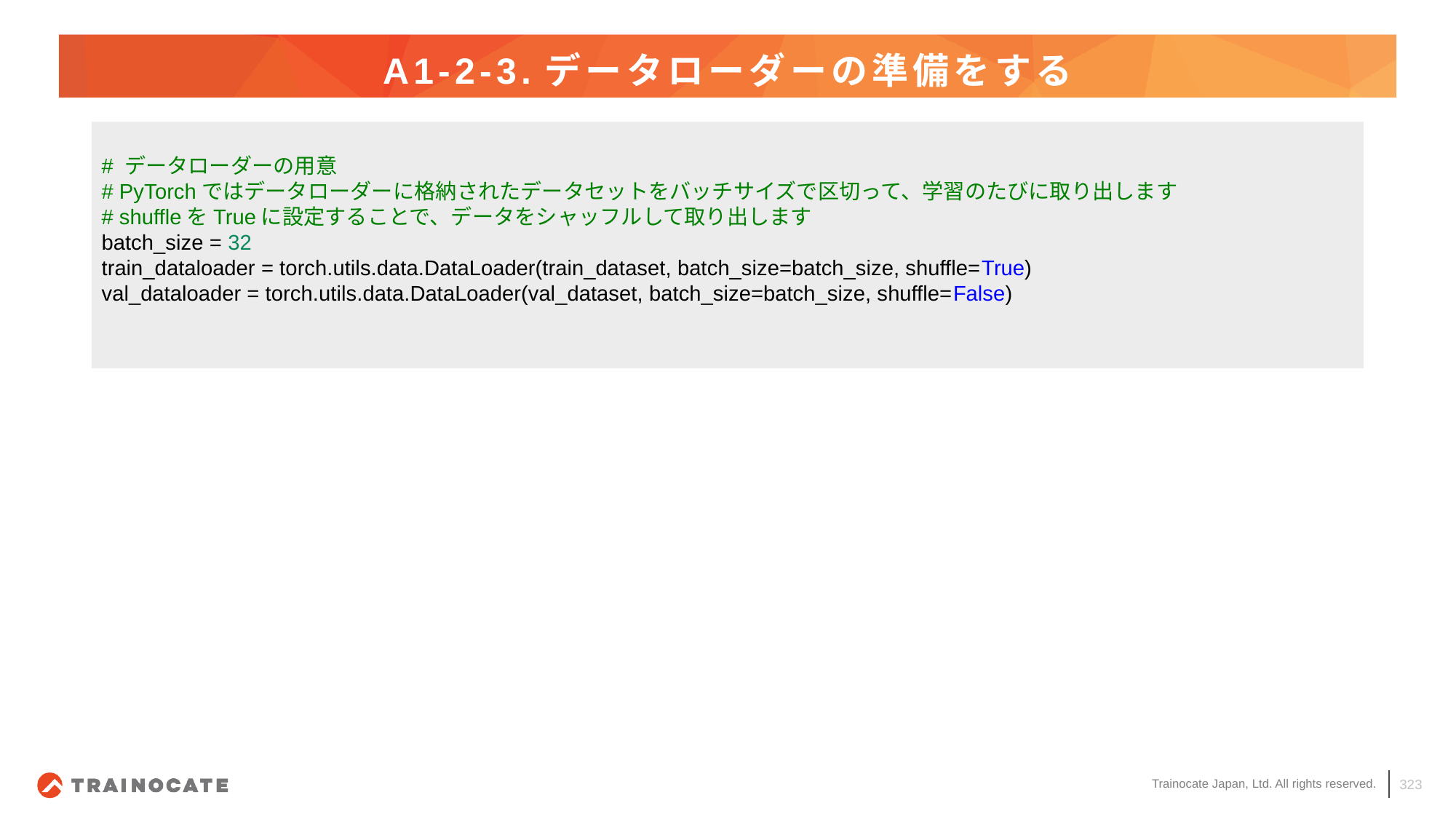

# A1-2-3.データローダーの準備をする
# データローダーの用意
# PyTorchではデータローダーに格納されたデータセットをバッチサイズで区切って、学習のたびに取り出します
# shuffleをTrueに設定することで、データをシャッフルして取り出します
batch_size = 32
train_dataloader = torch.utils.data.DataLoader(train_dataset, batch_size=batch_size, shuffle=True)
val_dataloader = torch.utils.data.DataLoader(val_dataset, batch_size=batch_size, shuffle=False)
323